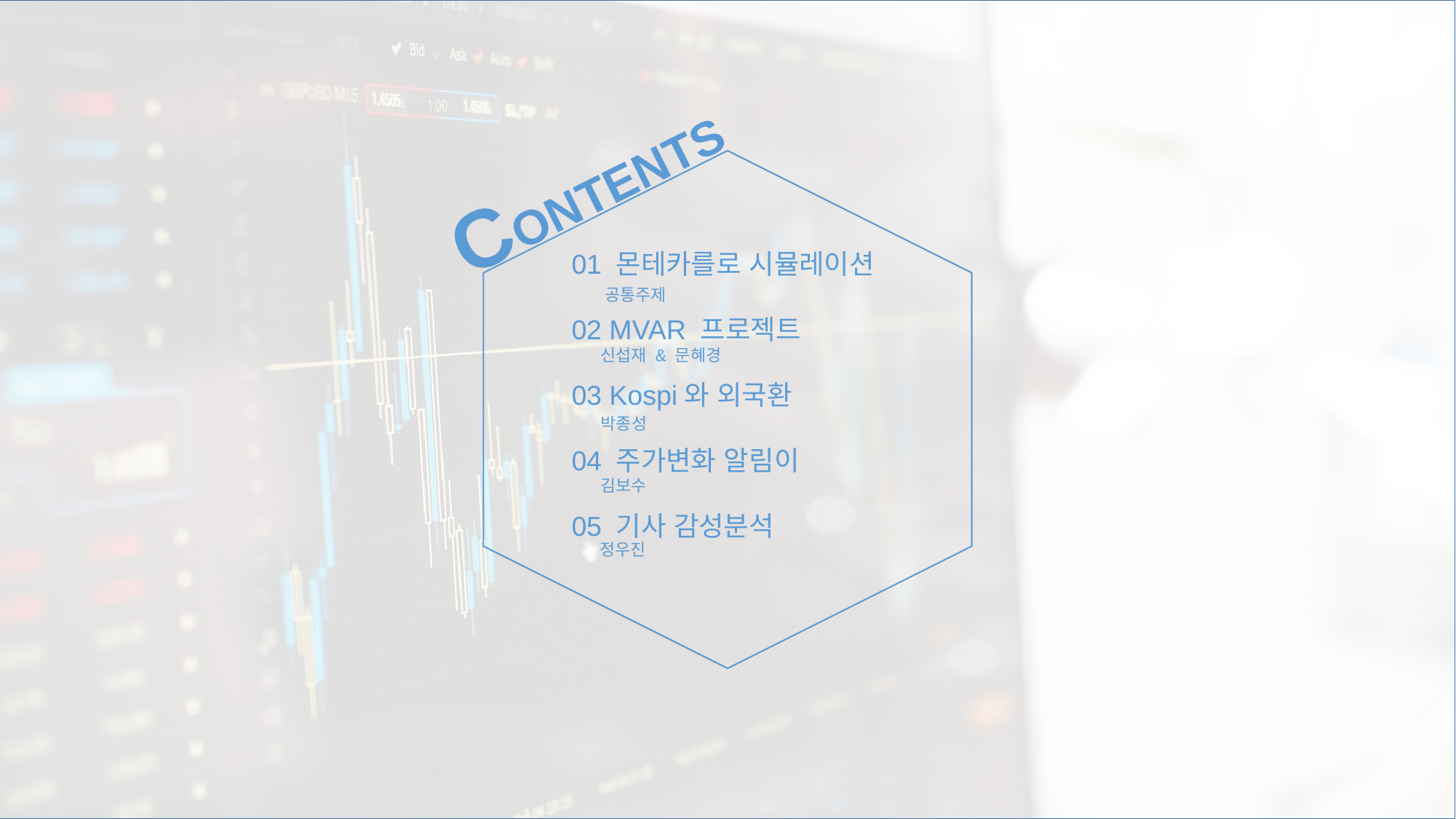

CONTENTS

01 몬테카를로 시뮬레이션

02 MVAR 프로젝트

03 Kospi와 외국환

04 주가변화 알림이

05 기사 감성분석
공통주제
신섭재 & 문혜경
박종성
김보수
정우진